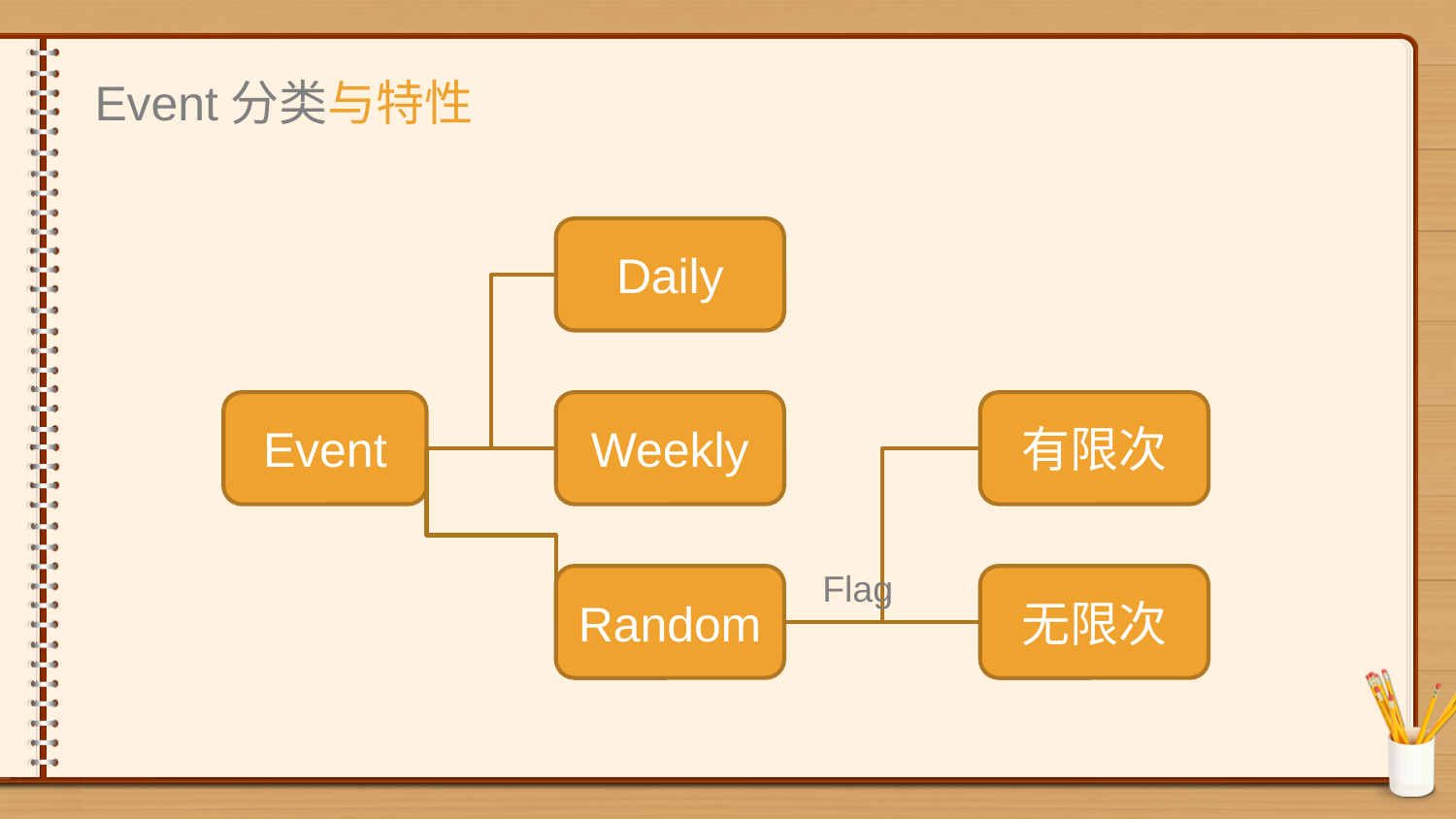

Event分类与特性
Daily
Event
Weekly
Random
有限次
Flag
无限次